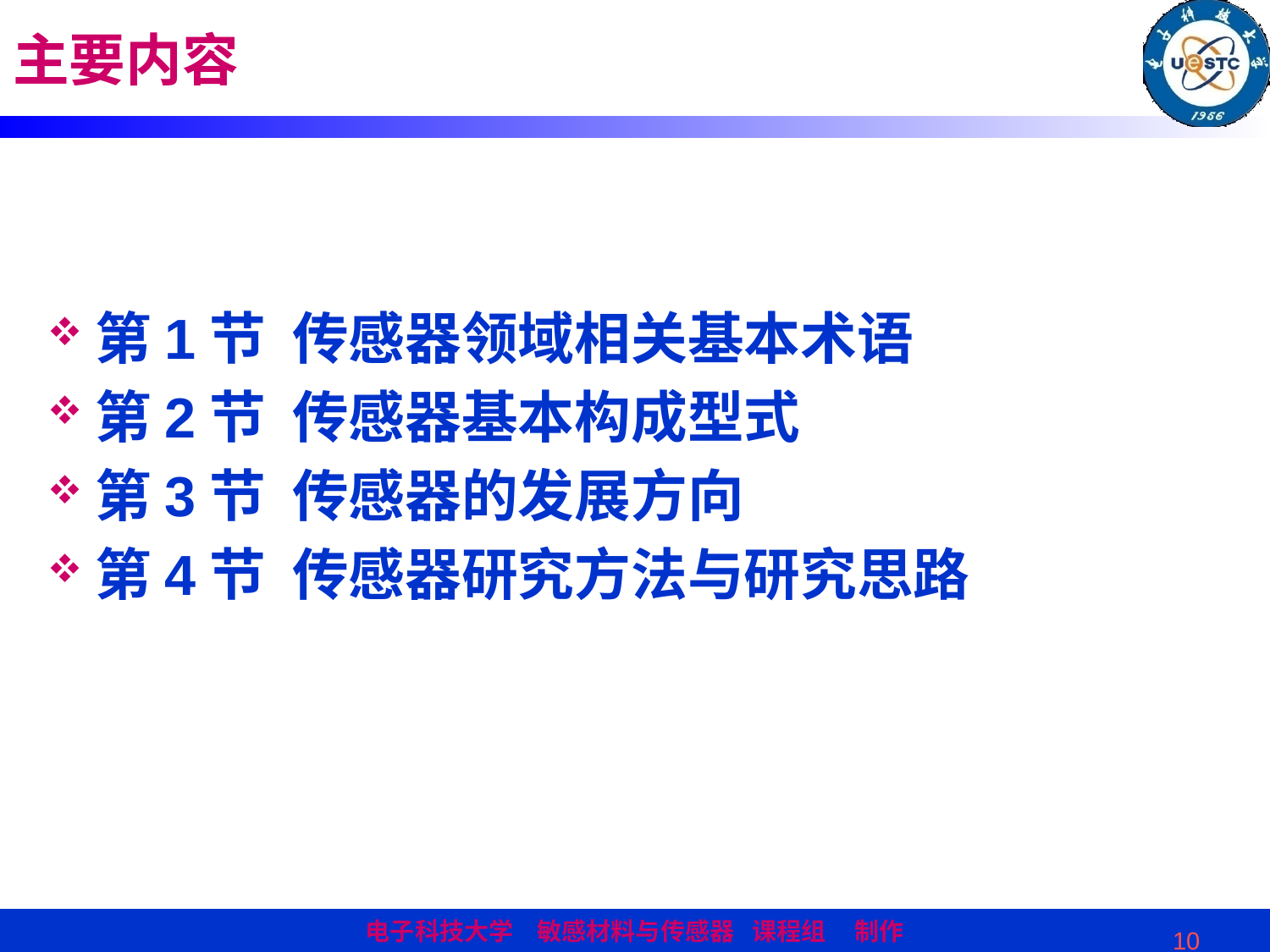

# 主要内容
第1节  传感器领域相关基本术语
第2节  传感器基本构成型式
第3节  传感器的发展方向
第4节  传感器研究方法与研究思路
10